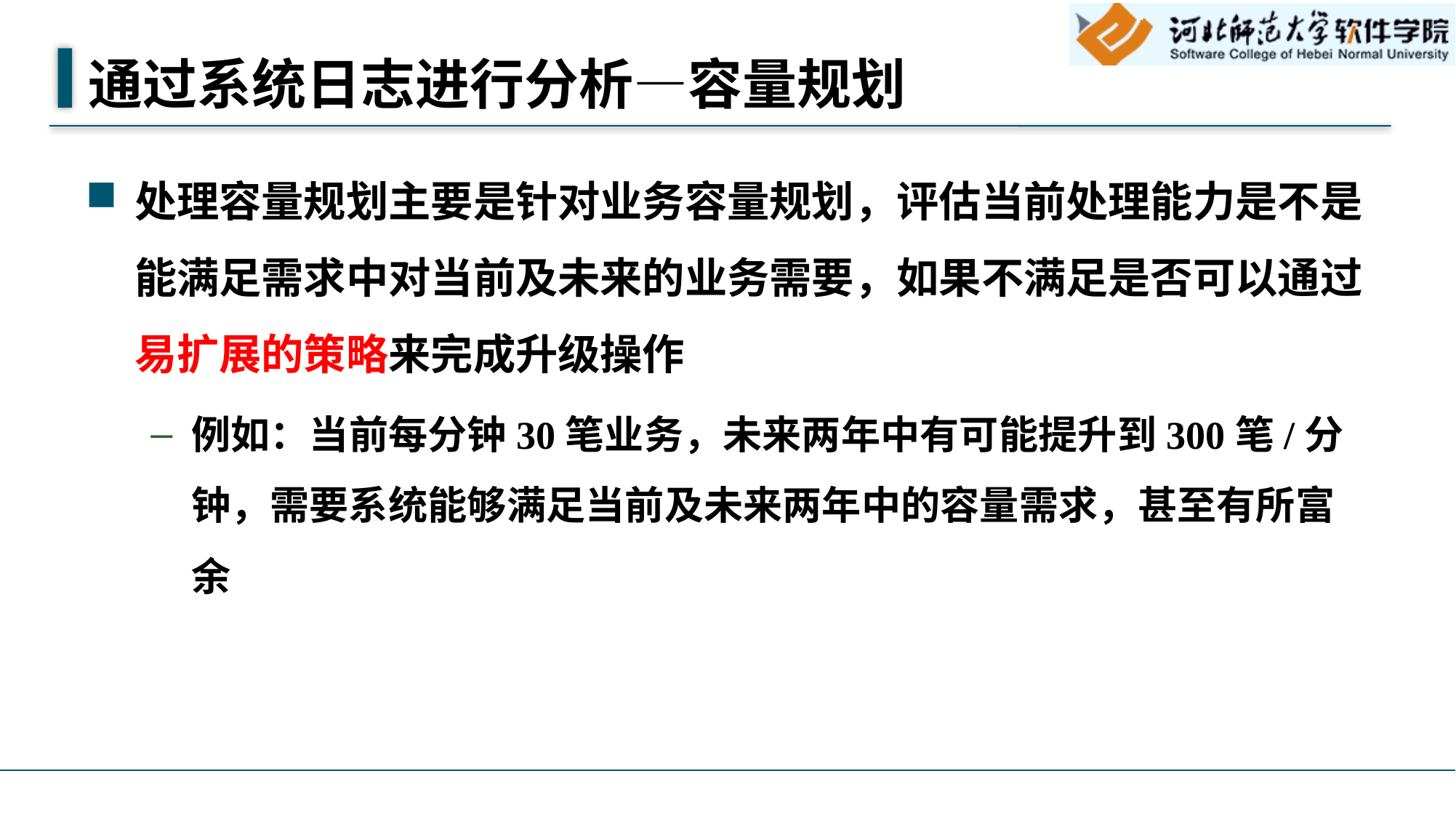

# 通过系统日志进行分析—容量规划
处理容量规划主要是针对业务容量规划，评估当前处理能力是不是能满足需求中对当前及未来的业务需要，如果不满足是否可以通过易扩展的策略来完成升级操作
例如：当前每分钟30笔业务，未来两年中有可能提升到300笔/分钟，需要系统能够满足当前及未来两年中的容量需求，甚至有所富余